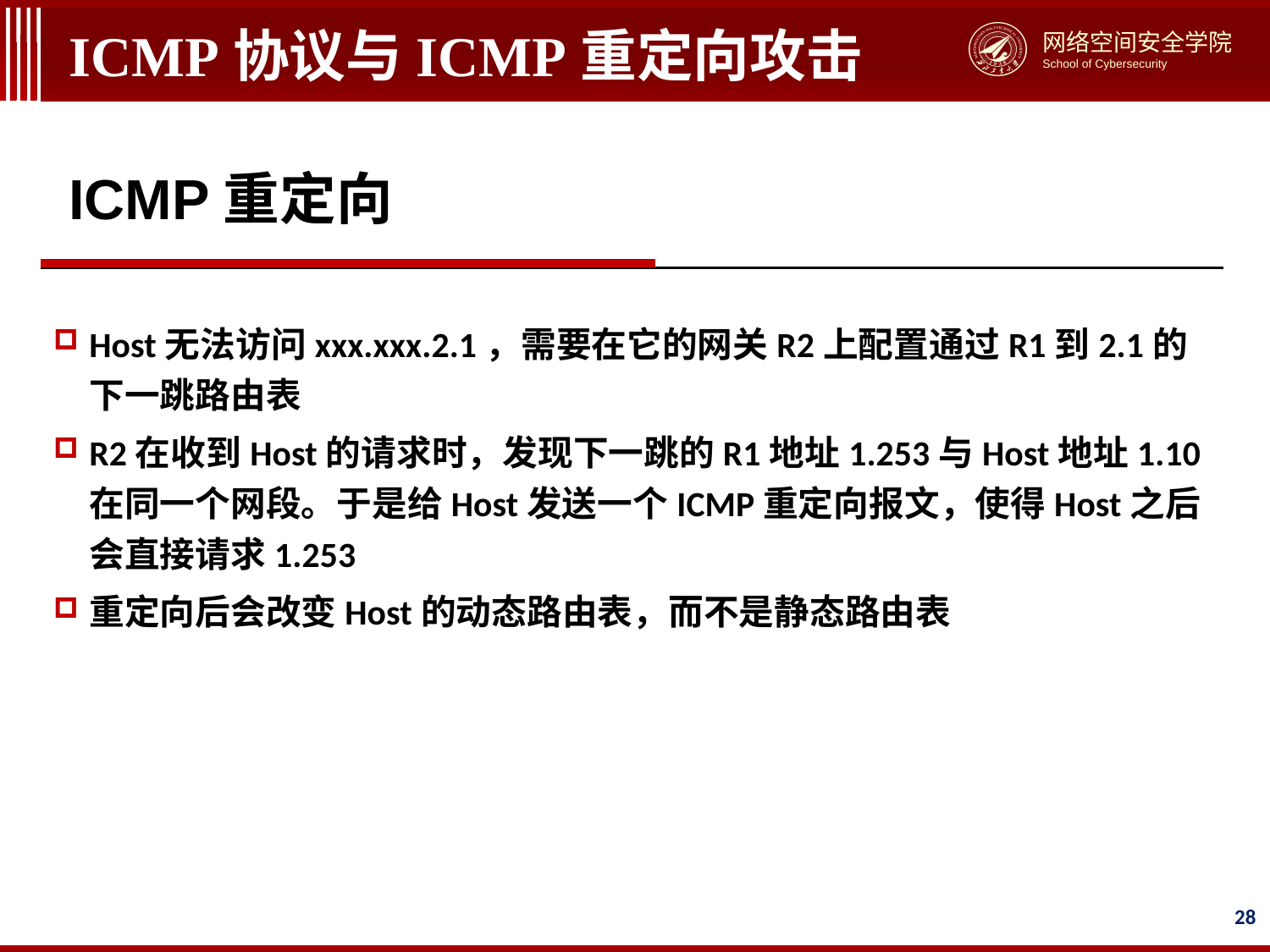

# ICMP协议与ICMP重定向攻击
ICMP重定向
Host无法访问xxx.xxx.2.1，需要在它的网关R2上配置通过R1到2.1的下一跳路由表
R2在收到Host的请求时，发现下一跳的R1地址1.253与Host地址1.10在同一个网段。于是给Host发送一个ICMP重定向报文，使得Host之后会直接请求1.253
重定向后会改变Host的动态路由表，而不是静态路由表